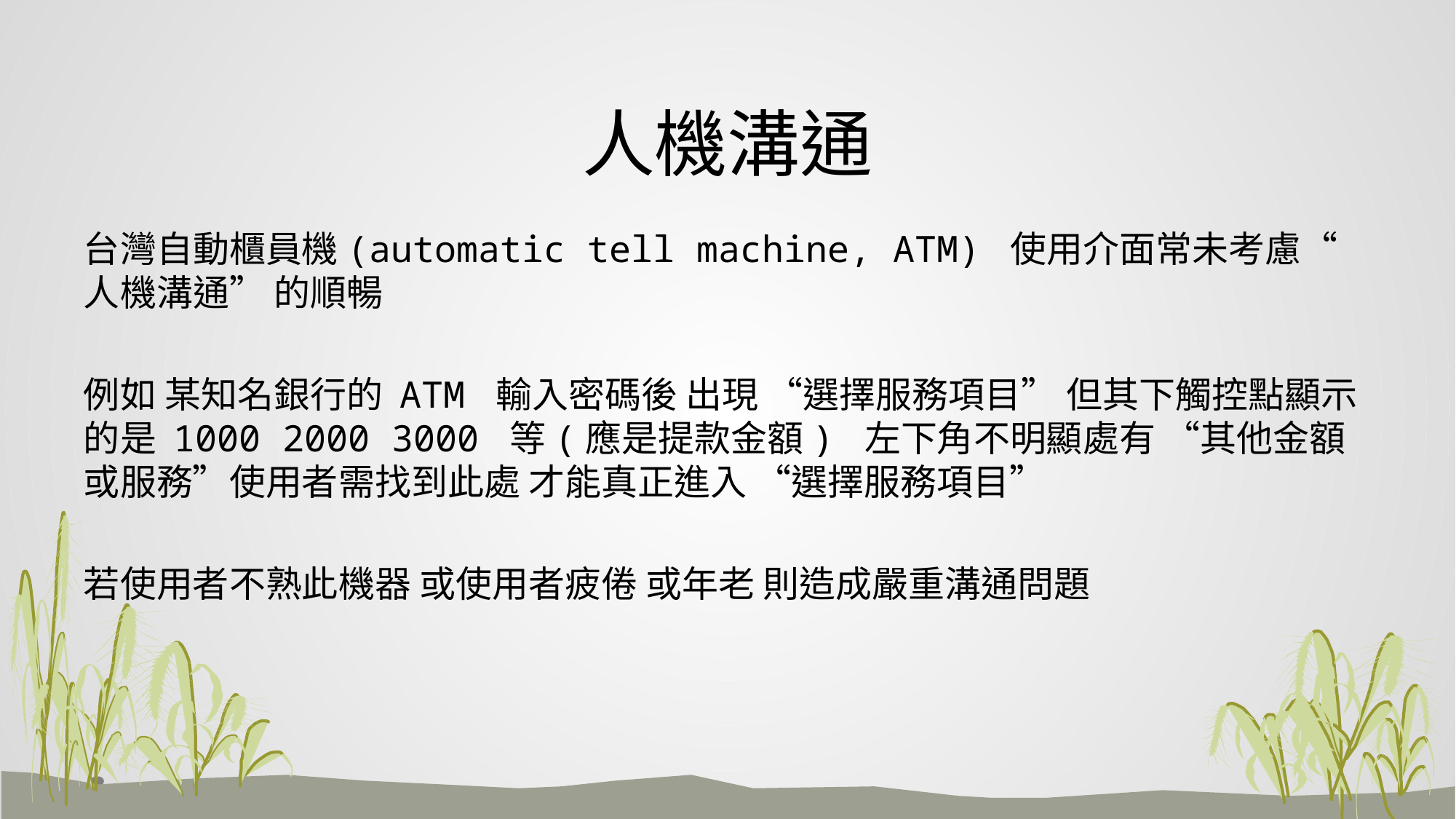

# 人機溝通
台灣自動櫃員機(automatic tell machine, ATM) 使用介面常未考慮“人機溝通” 的順暢

例如 某知名銀行的 ATM 輸入密碼後 出現 “選擇服務項目” 但其下觸控點顯示的是 1000 2000 3000 等(應是提款金額) 左下角不明顯處有 “其他金額或服務”使用者需找到此處 才能真正進入 “選擇服務項目”

若使用者不熟此機器 或使用者疲倦 或年老 則造成嚴重溝通問題